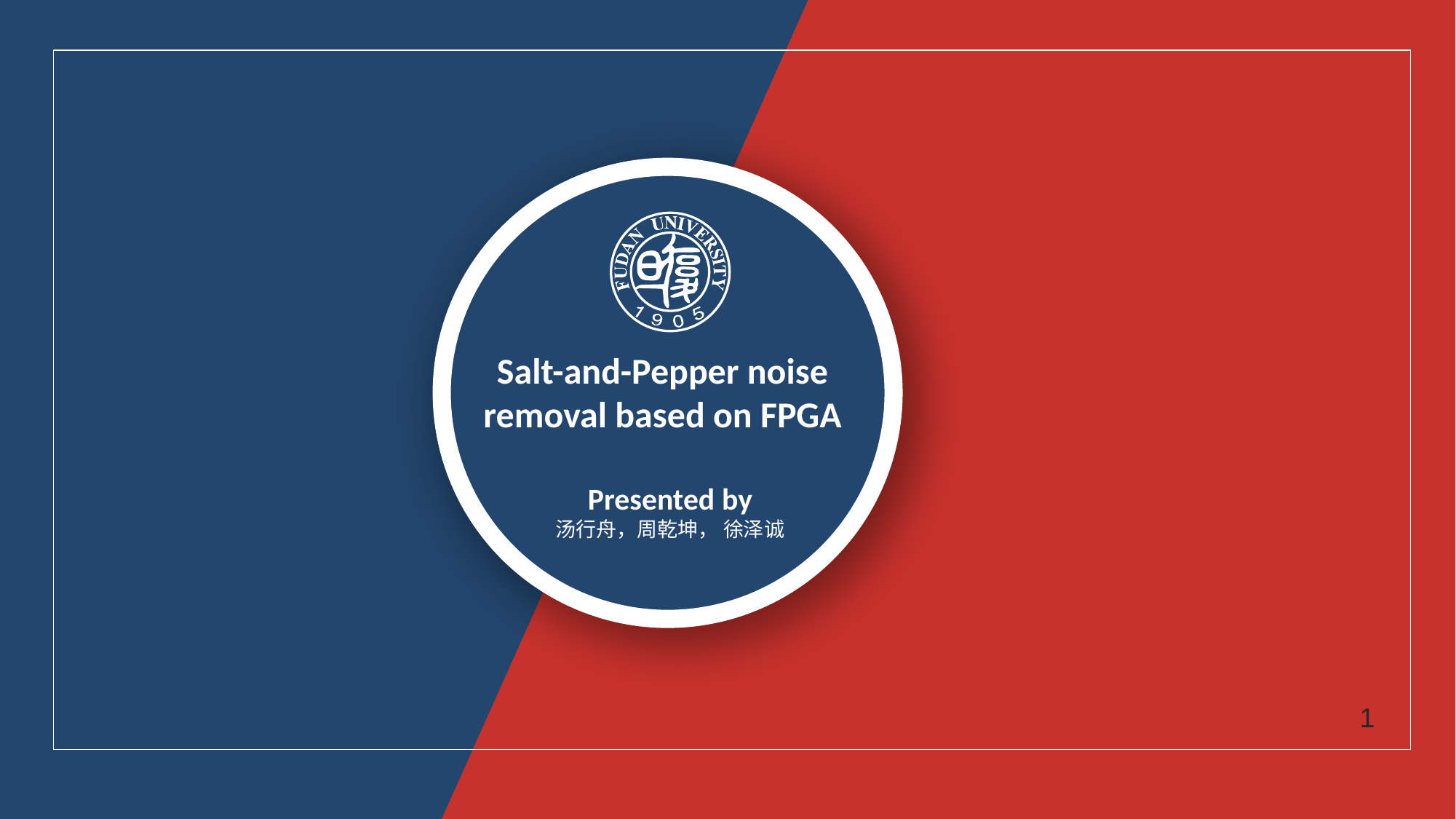

Salt-and-Pepper noise removal based on FPGA

Presented by
汤行舟，周乾坤， 徐泽诚
1